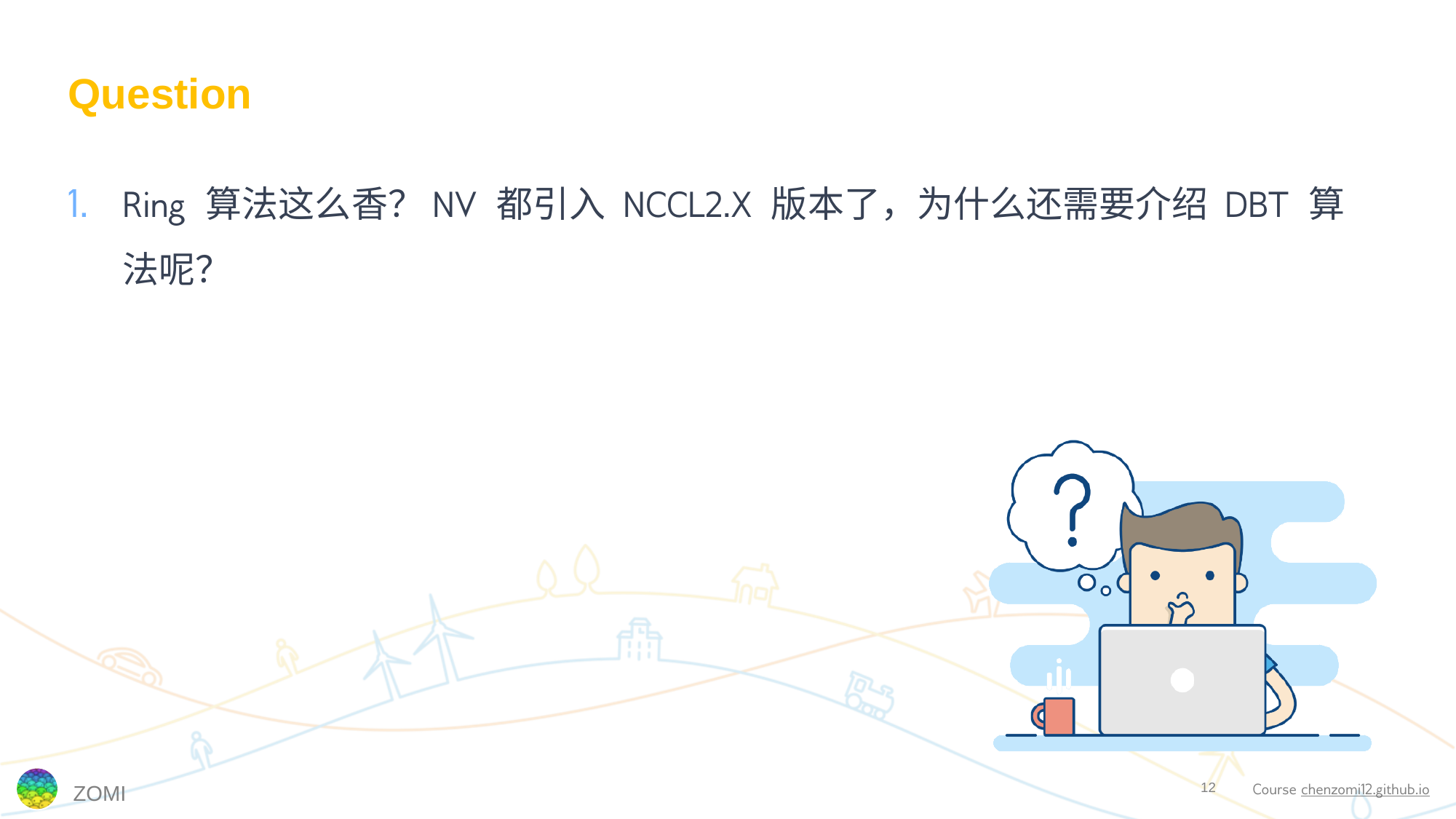

# Question
Ring 算法这么香？NV 都引入 NCCL2.X 版本了，为什么还需要介绍 DBT 算法呢？